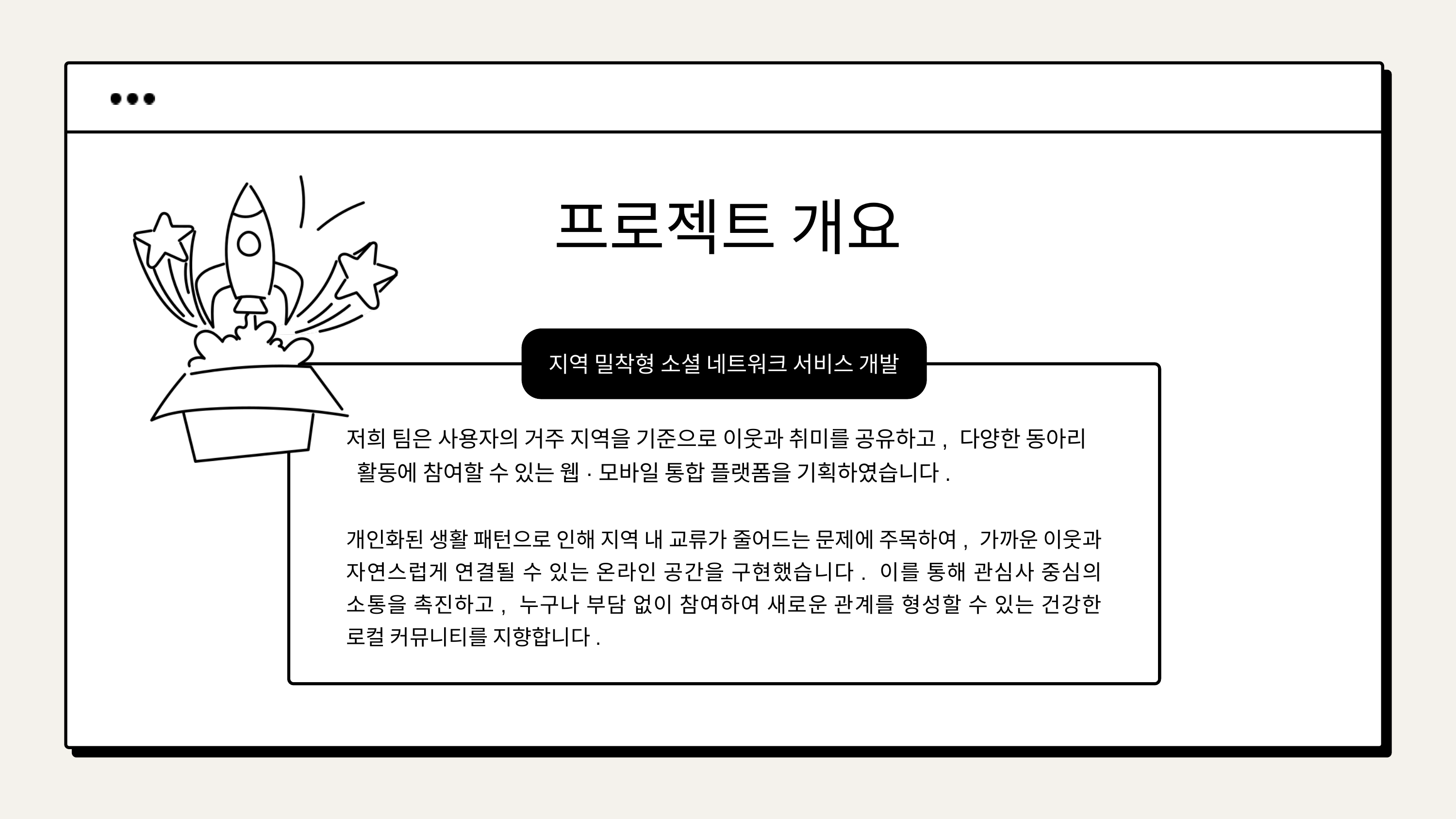

프로젝트 개요

지역 밀착형 소셜 네트워크 서비스 개발

저희 팀은 사용자의 거주 지역을 기준으로 이웃과 취미를 공유하고, 다양한 동아리
 활동에 참여할 수 있는 웹·모바일 통합 플랫폼을 기획하였습니다.

개인화된 생활 패턴으로 인해 지역 내 교류가 줄어드는 문제에 주목하여, 가까운 이웃과 자연스럽게 연결될 수 있는 온라인 공간을 구현했습니다. 이를 통해 관심사 중심의 소통을 촉진하고, 누구나 부담 없이 참여하여 새로운 관계를 형성할 수 있는 건강한 로컬 커뮤니티를 지향합니다.